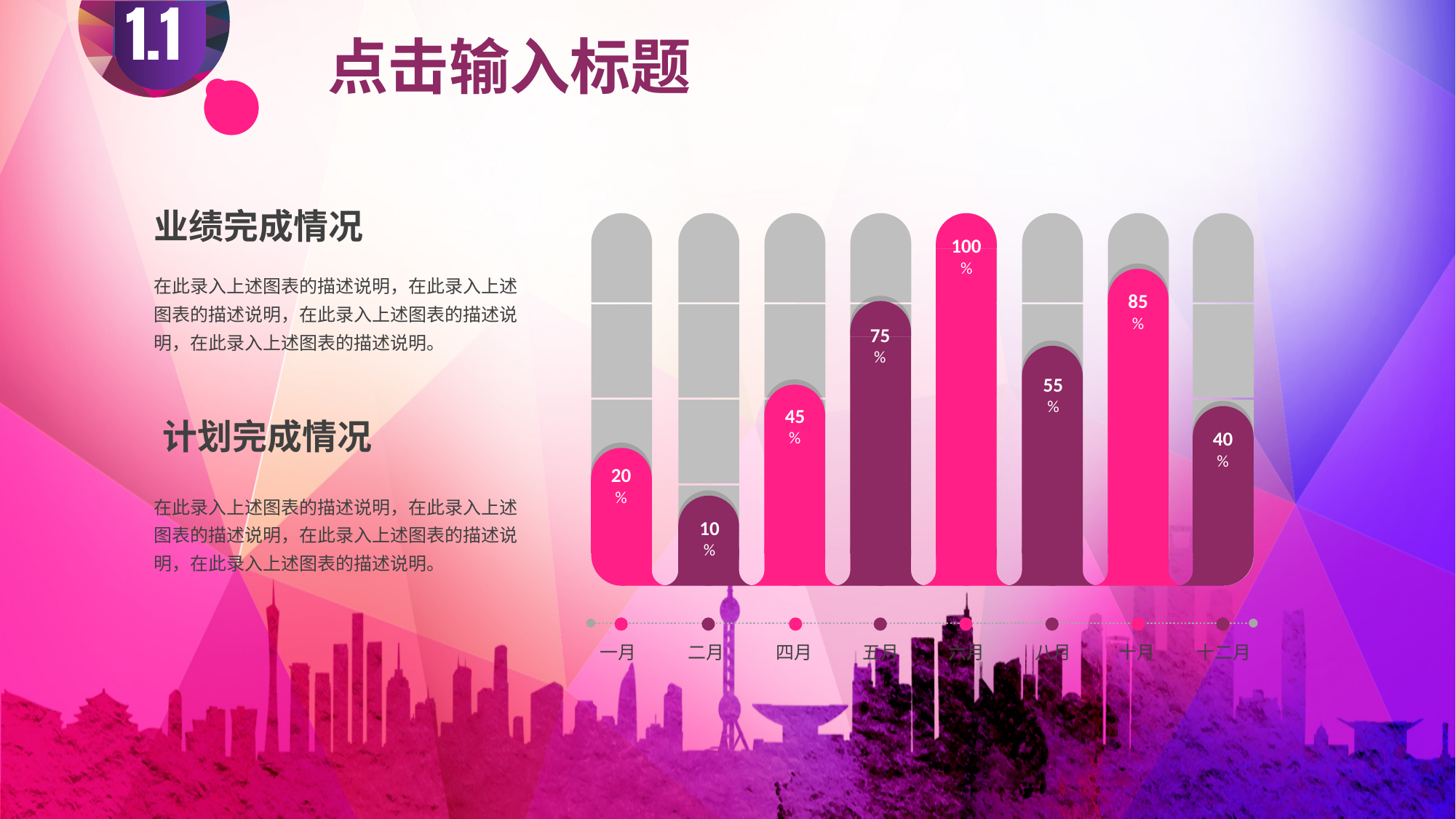

1.1
1.1

点击输入标题

业绩完成情况

100
%
在此录入上述图表的描述说明，在此录入上述图表的描述说明，在此录入上述图表的描述说明，在此录入上述图表的描述说明。

85
%

75
%

55
%

45
%

计划完成情况
40
%

20
%
在此录入上述图表的描述说明，在此录入上述图表的描述说明，在此录入上述图表的描述说明，在此录入上述图表的描述说明。

10
%

一月
二月
四月
五月
六月
八月
十月
十二月